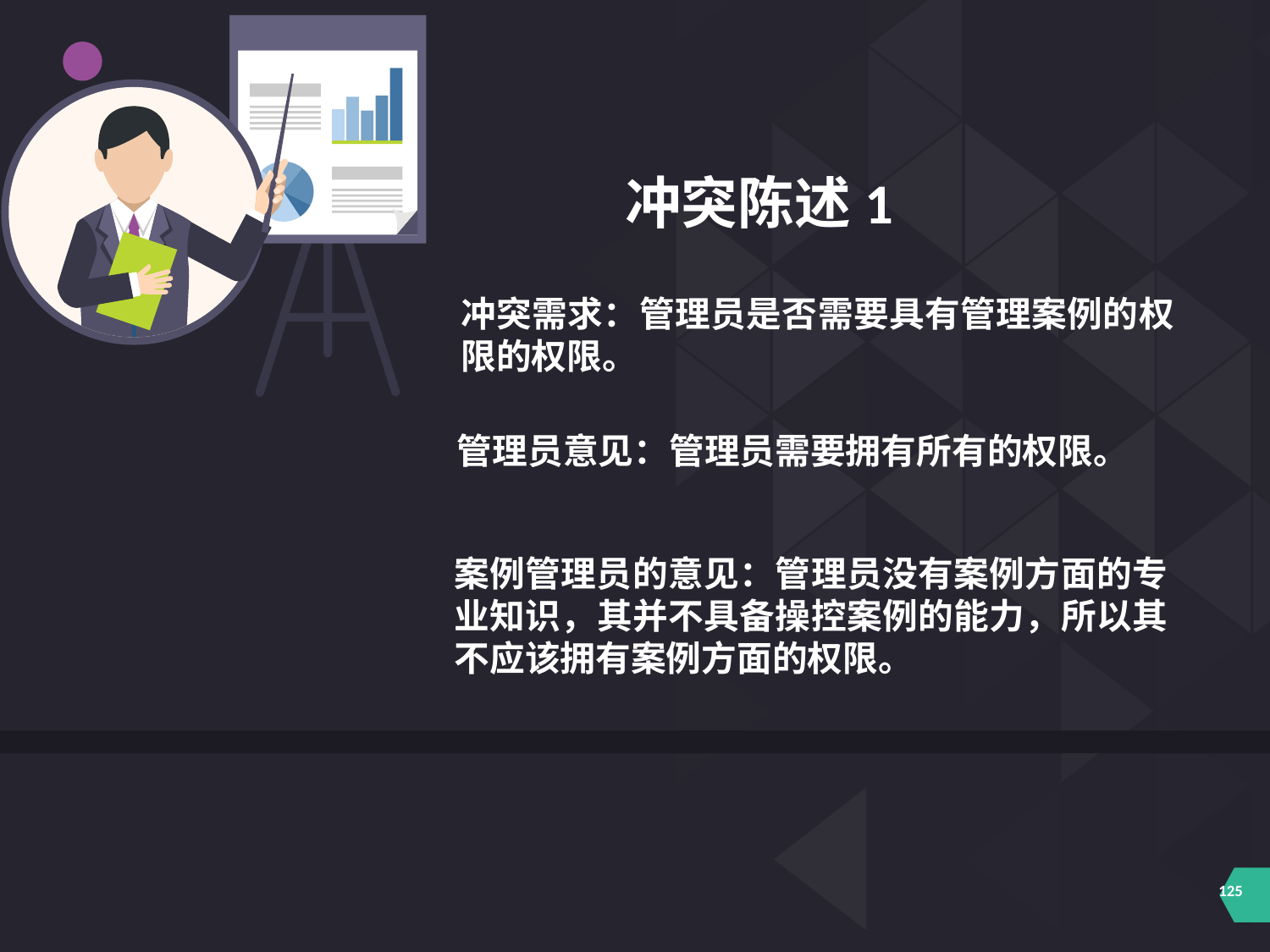

冲突陈述1
冲突需求：管理员是否需要具有管理案例的权限的权限。
管理员意见：管理员需要拥有所有的权限。
案例管理员的意见：管理员没有案例方面的专业知识，其并不具备操控案例的能力，所以其不应该拥有案例方面的权限。